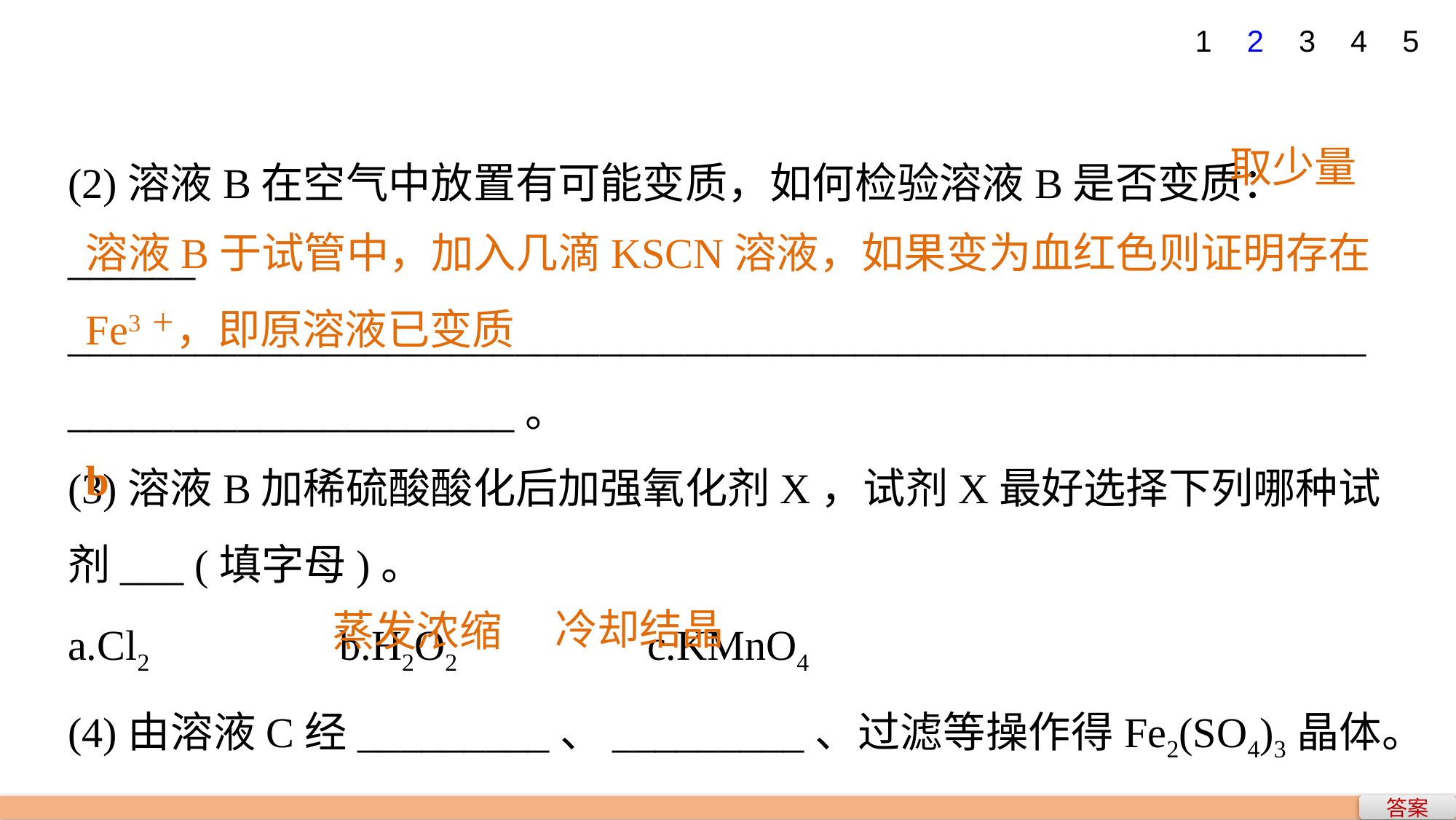

1
2
3
4
5
(2)溶液B在空气中放置有可能变质，如何检验溶液B是否变质：______
__________________________________________________________________________________。
(3)溶液B加稀硫酸酸化后加强氧化剂X，试剂X最好选择下列哪种试剂___ (填字母)。
a.Cl2　　　　b.H2O2　　　　c.KMnO4
(4)由溶液C经_________、_________、过滤等操作得Fe2(SO4)3晶体。
取少量
溶液B于试管中，加入几滴KSCN溶液，如果变为血红色则证明存在Fe3＋，即原溶液已变质
b
冷却结晶
蒸发浓缩
答案